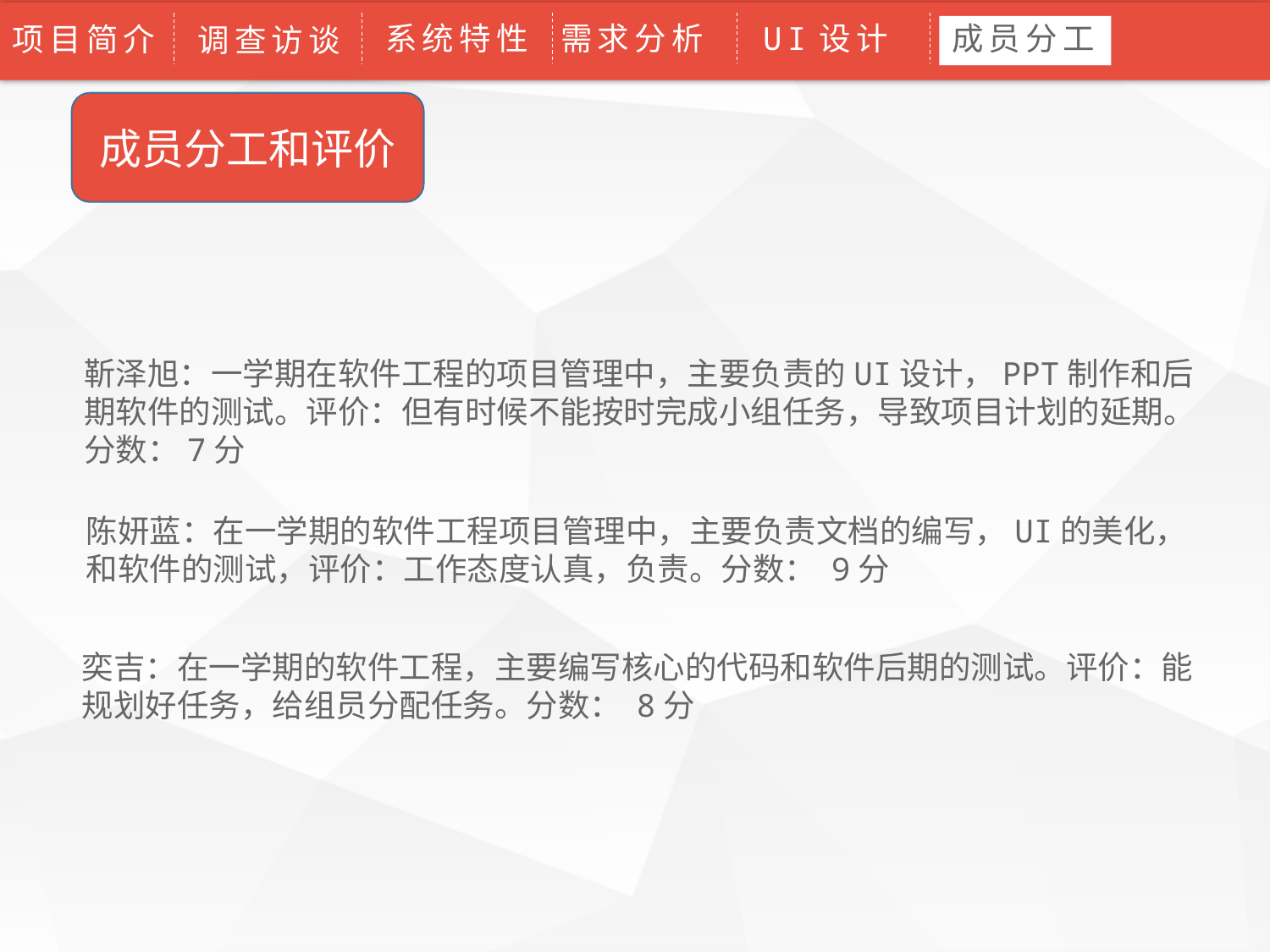

系统特性
UI设计
成员分工
需求分析
论文绪论
项目简介
研究背景
研究方法
研究结果
问题讨论
论文总结

调查访谈

成员分工和评价
靳泽旭：一学期在软件工程的项目管理中，主要负责的UI设计，PPT制作和后期软件的测试。评价：但有时候不能按时完成小组任务，导致项目计划的延期。分数：7分
陈妍蓝：在一学期的软件工程项目管理中，主要负责文档的编写，UI的美化，和软件的测试，评价：工作态度认真，负责。分数： 9分
奕吉：在一学期的软件工程，主要编写核心的代码和软件后期的测试。评价：能规划好任务，给组员分配任务。分数： 8分